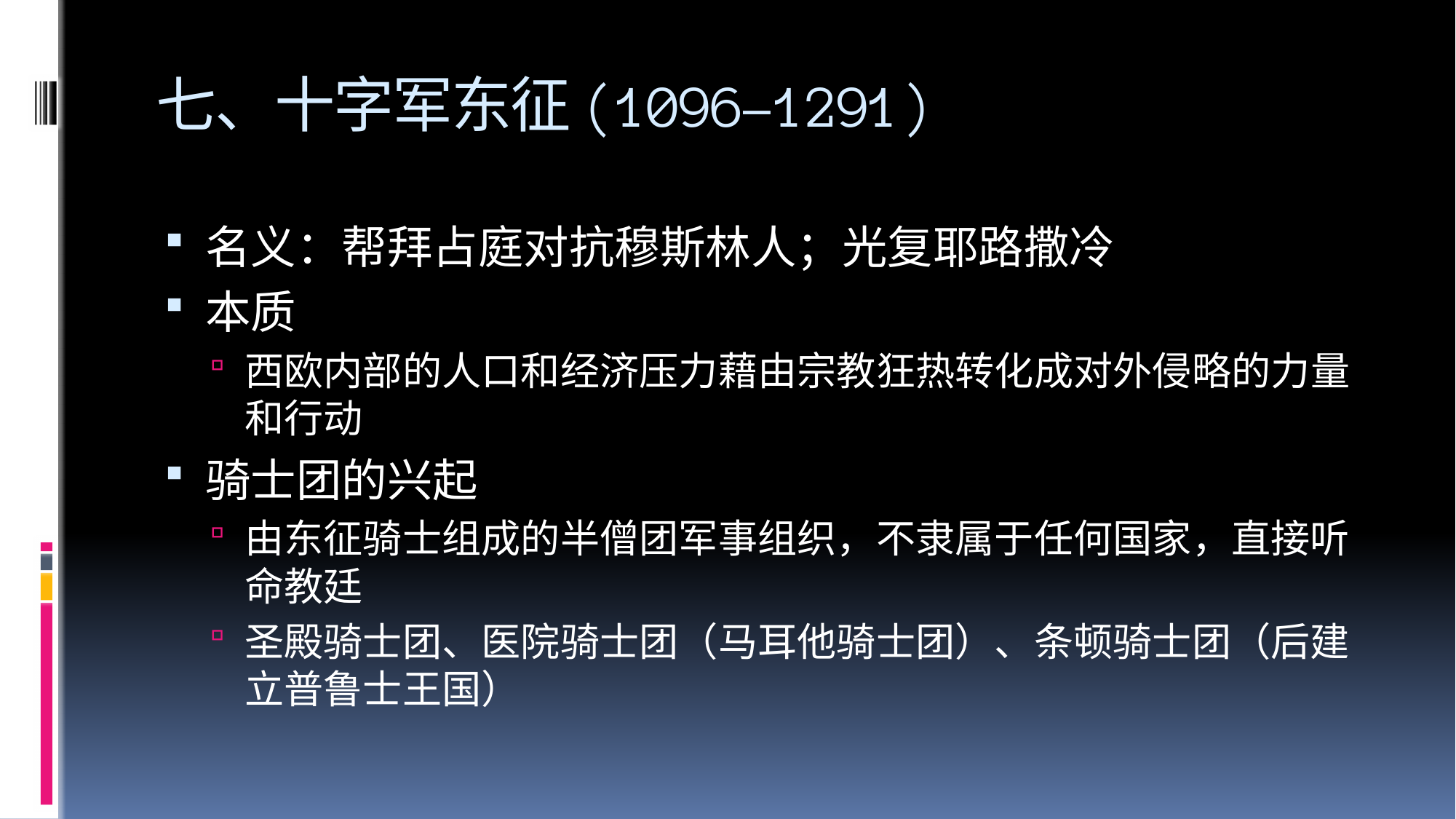

# 七、十字军东征(1096-1291)
名义：帮拜占庭对抗穆斯林人；光复耶路撒冷
本质
西欧内部的人口和经济压力藉由宗教狂热转化成对外侵略的力量和行动
骑士团的兴起
由东征骑士组成的半僧团军事组织，不隶属于任何国家，直接听命教廷
圣殿骑士团、医院骑士团（马耳他骑士团）、条顿骑士团（后建立普鲁士王国）